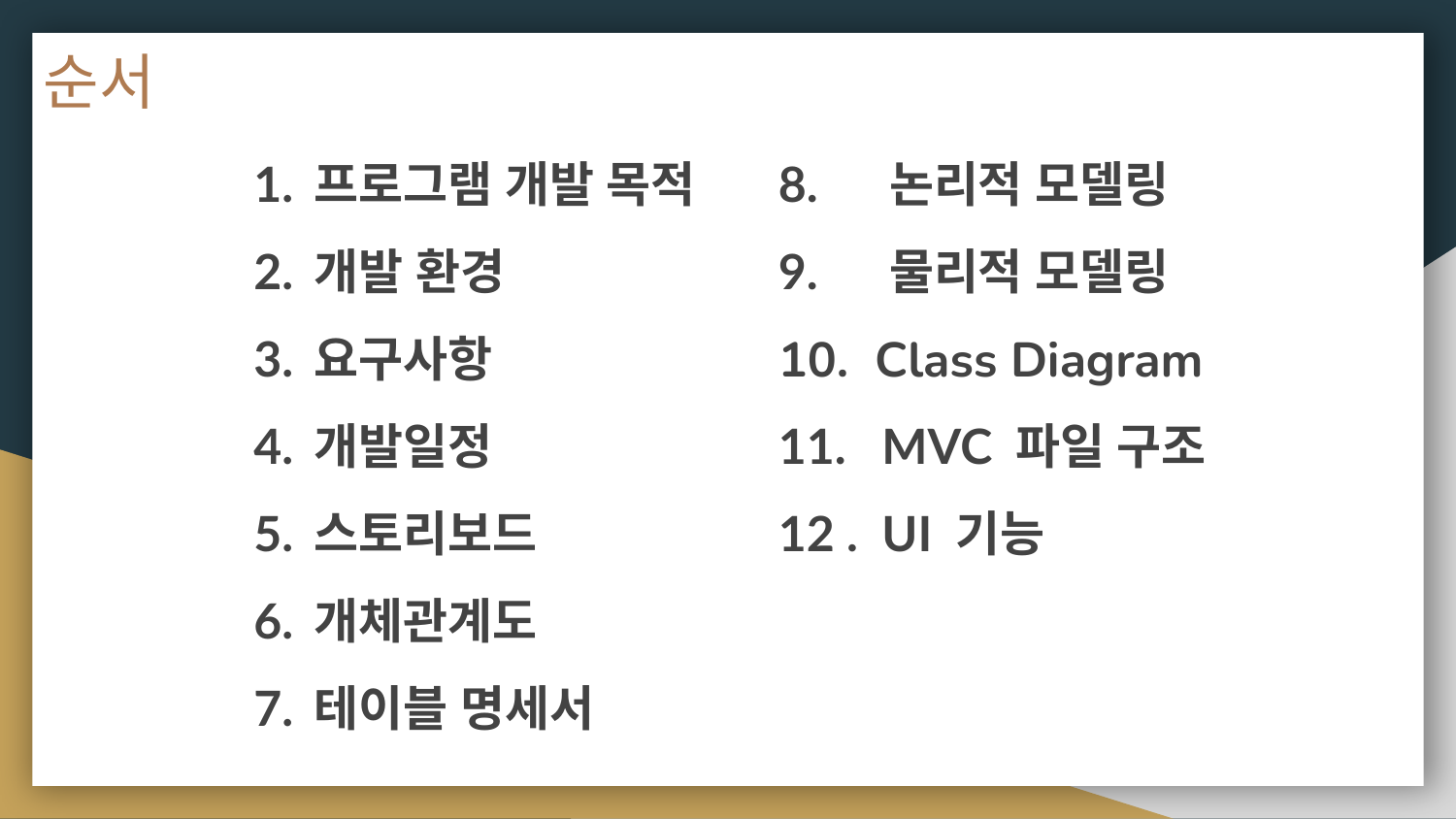

# 순서
프로그램 개발 목적
개발 환경
요구사항
개발일정
스토리보드
개체관계도
테이블 명세서
8.     논리적 모델링
9.     물리적 모델링
10.  Class Diagram
11.   MVC 파일 구조
12 .  UI 기능